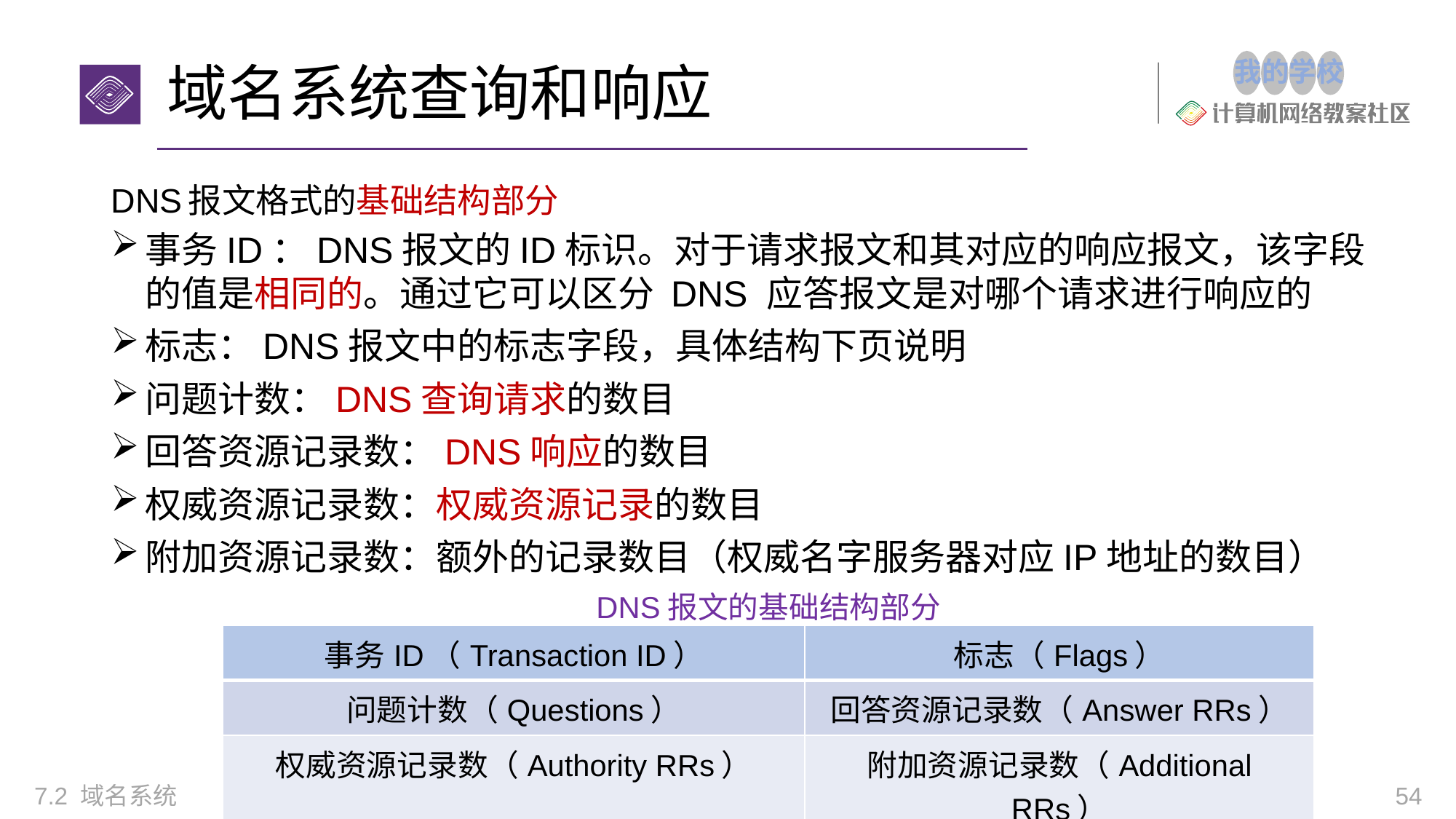

# 域名系统查询和响应
DNS报文格式的基础结构部分
事务ID：DNS报文的ID标识。对于请求报文和其对应的响应报文，该字段的值是相同的。通过它可以区分 DNS 应答报文是对哪个请求进行响应的
标志：DNS报文中的标志字段，具体结构下页说明
问题计数：DNS查询请求的数目
回答资源记录数：DNS响应的数目
权威资源记录数：权威资源记录的数目
附加资源记录数：额外的记录数目（权威名字服务器对应IP地址的数目）

DNS报文的基础结构部分
| 事务ID（Transaction ID） | 标志（Flags） |
| --- | --- |
| 问题计数（Questions） | 回答资源记录数（Answer RRs） |
| 权威资源记录数（Authority RRs） | 附加资源记录数（Additional RRs） |
7.2 域名系统
54